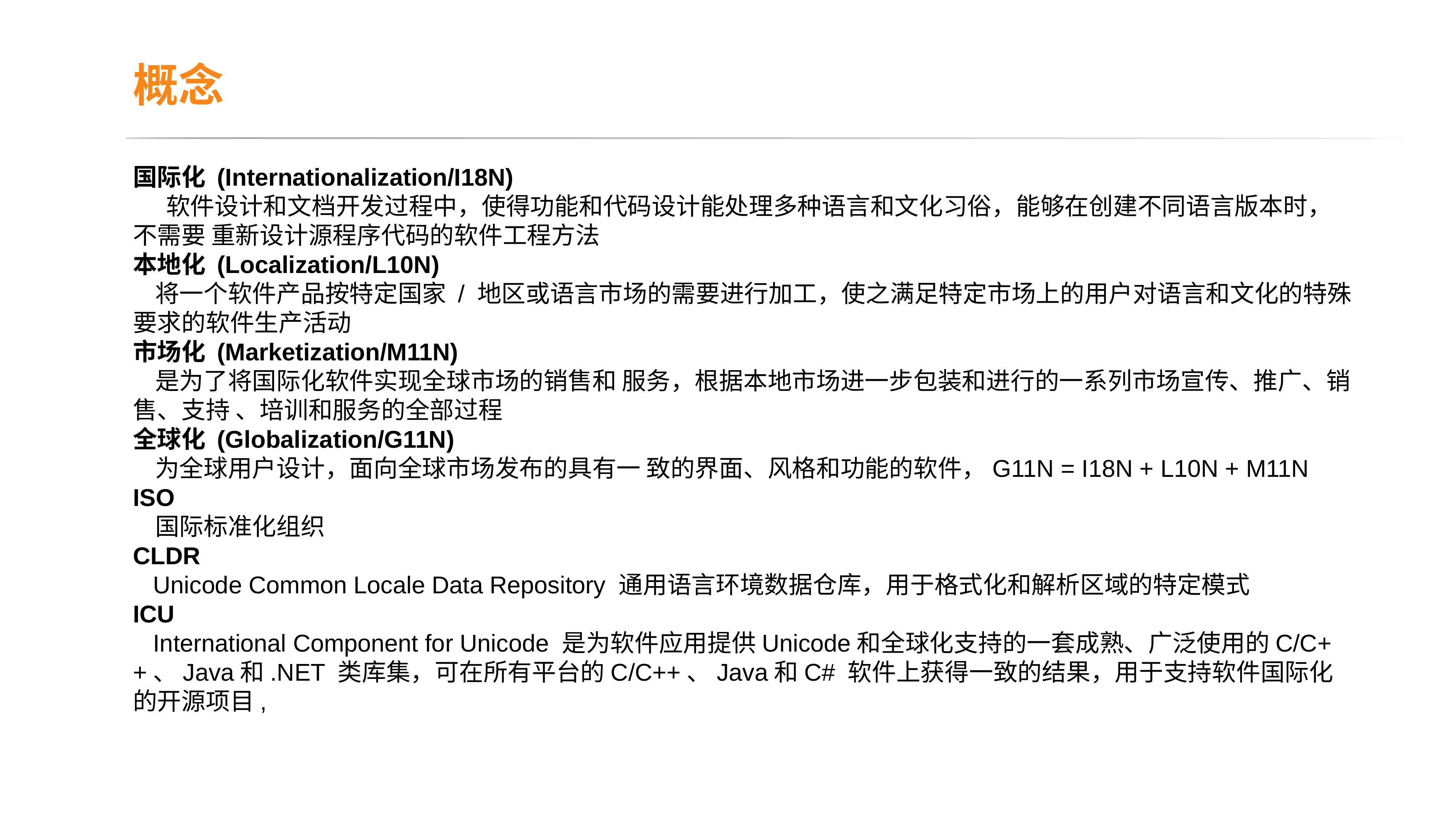

# 概念

国际化 (Internationalization/I18N)
     软件设计和文档开发过程中，使得功能和代码设计能处理多种语言和文化习俗，能够在创建不同语言版本时，不需要 重新设计源程序代码的软件工程方法
本地化 (Localization/L10N)
   将一个软件产品按特定国家 / 地区或语言市场的需要进行加工，使之满足特定市场上的用户对语言和文化的特殊要求的软件生产活动
市场化 (Marketization/M11N)
   是为了将国际化软件实现全球市场的销售和 服务，根据本地市场进一步包装和进行的一系列市场宣传、推广、销售、支持 、培训和服务的全部过程
全球化 (Globalization/G11N)
   为全球用户设计，面向全球市场发布的具有一 致的界面、风格和功能的软件，G11N = I18N + L10N + M11N
ISO
   国际标准化组织
CLDR
   Unicode Common Locale Data Repository 通用语言环境数据仓库，用于格式化和解析区域的特定模式
ICU
   International Component for Unicode 是为软件应用提供Unicode和全球化支持的一套成熟、广泛使用的C/C++、Java和.NET 类库集，可在所有平台的C/C++、Java和C# 软件上获得一致的结果，用于支持软件国际化的开源项目,